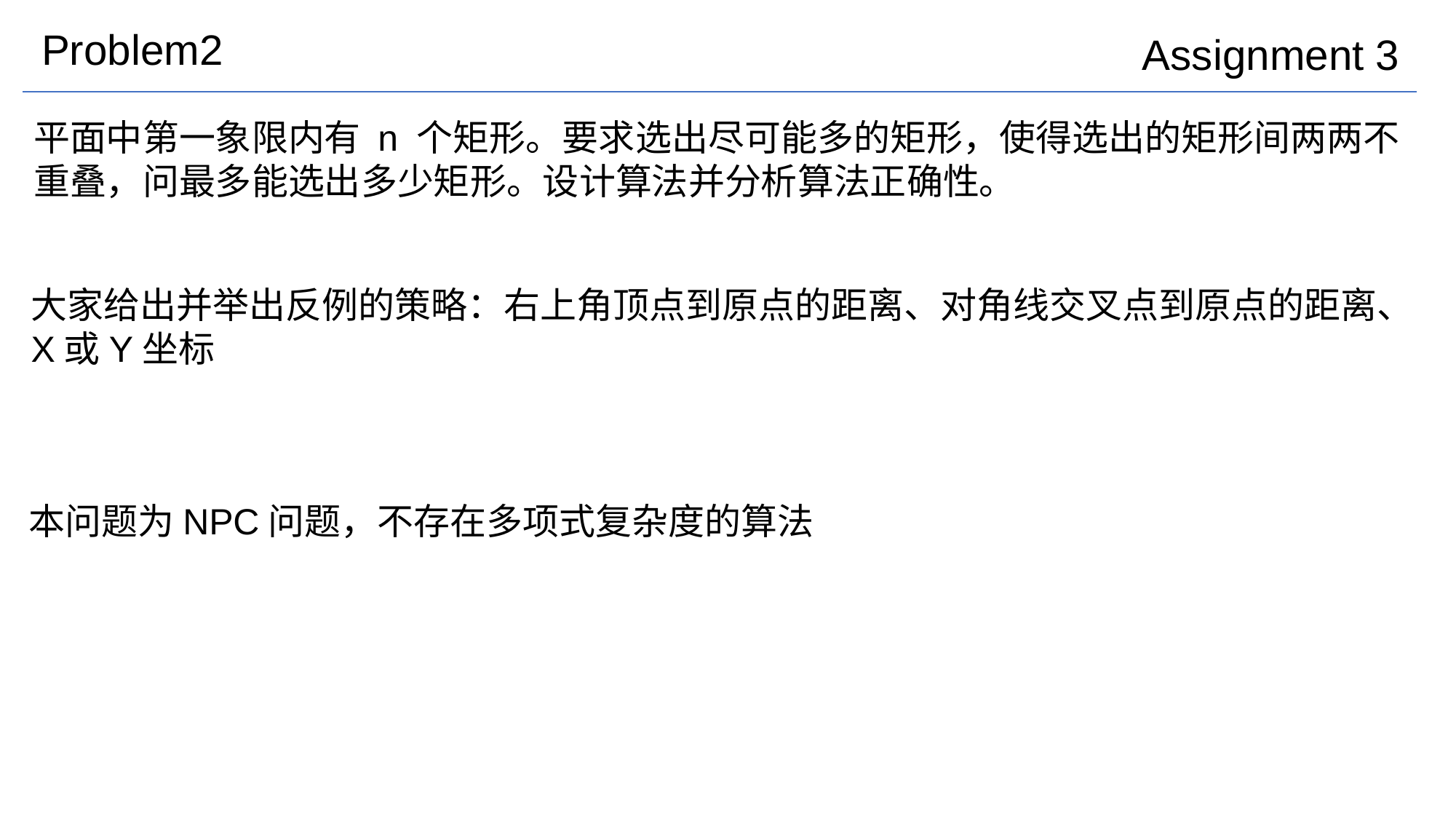

Problem2
Assignment 3
平面中第一象限内有 n 个矩形。要求选出尽可能多的矩形，使得选出的矩形间两两不重叠，问最多能选出多少矩形。设计算法并分析算法正确性。
大家给出并举出反例的策略：右上角顶点到原点的距离、对角线交叉点到原点的距离、
X或Y坐标
本问题为NPC问题，不存在多项式复杂度的算法